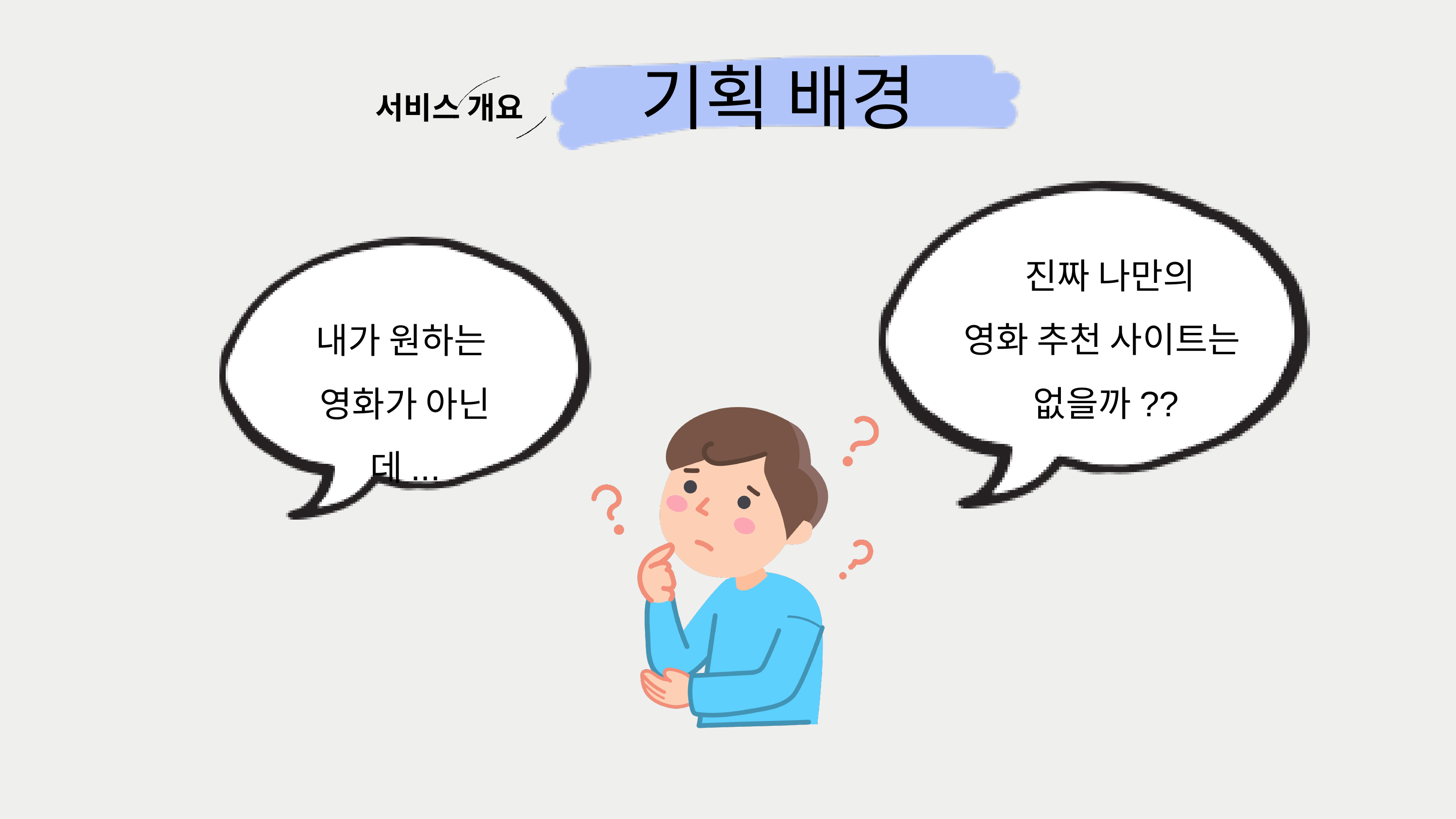

기획 배경

서비스 개요

 진짜 나만의
영화 추천 사이트는
없을까??

내가 원하는
영화가 아닌데...